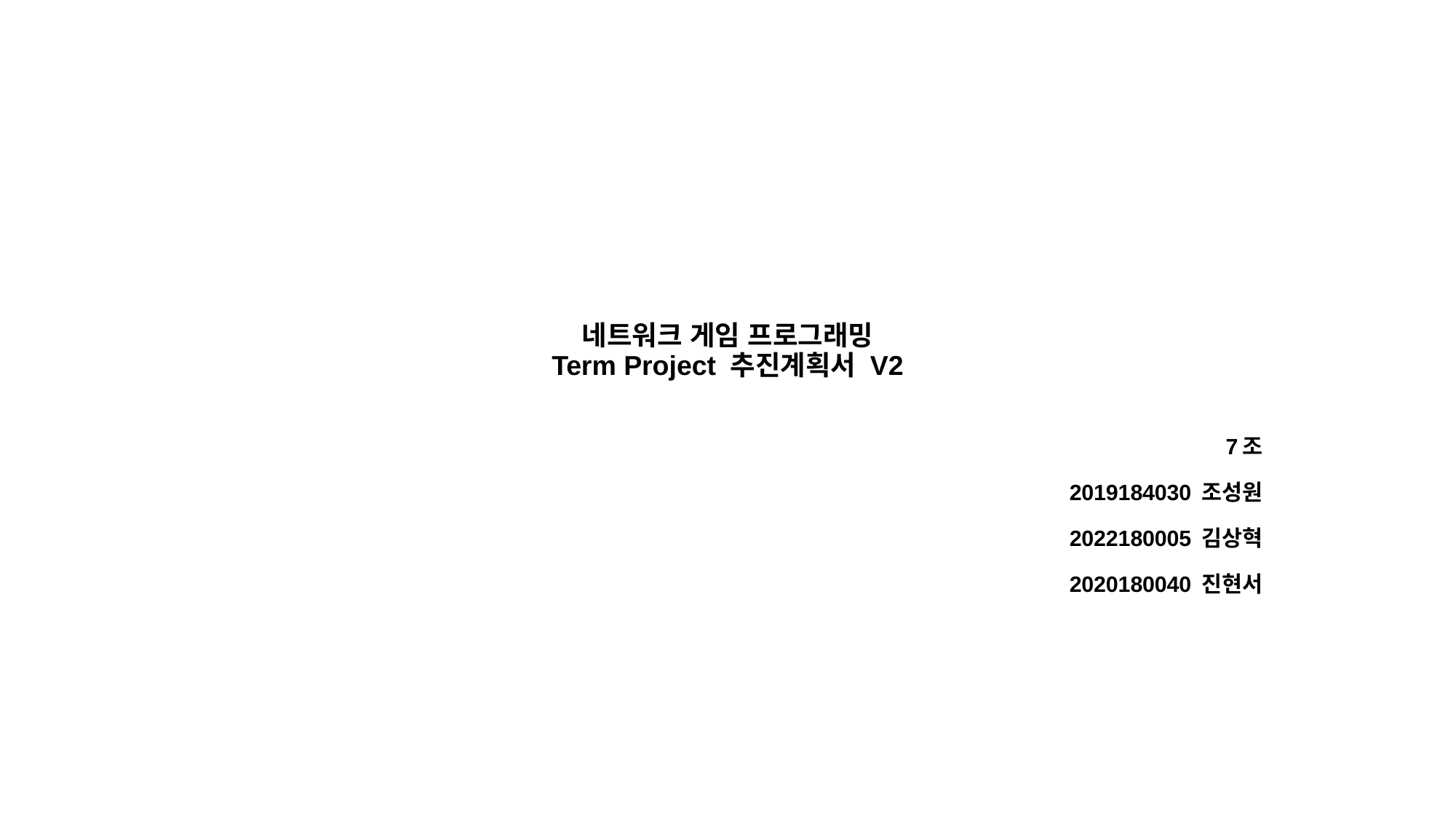

# 네트워크 게임 프로그래밍 Term Project 추진계획서 V2
7조
2019184030 조성원
2022180005 김상혁
2020180040 진현서